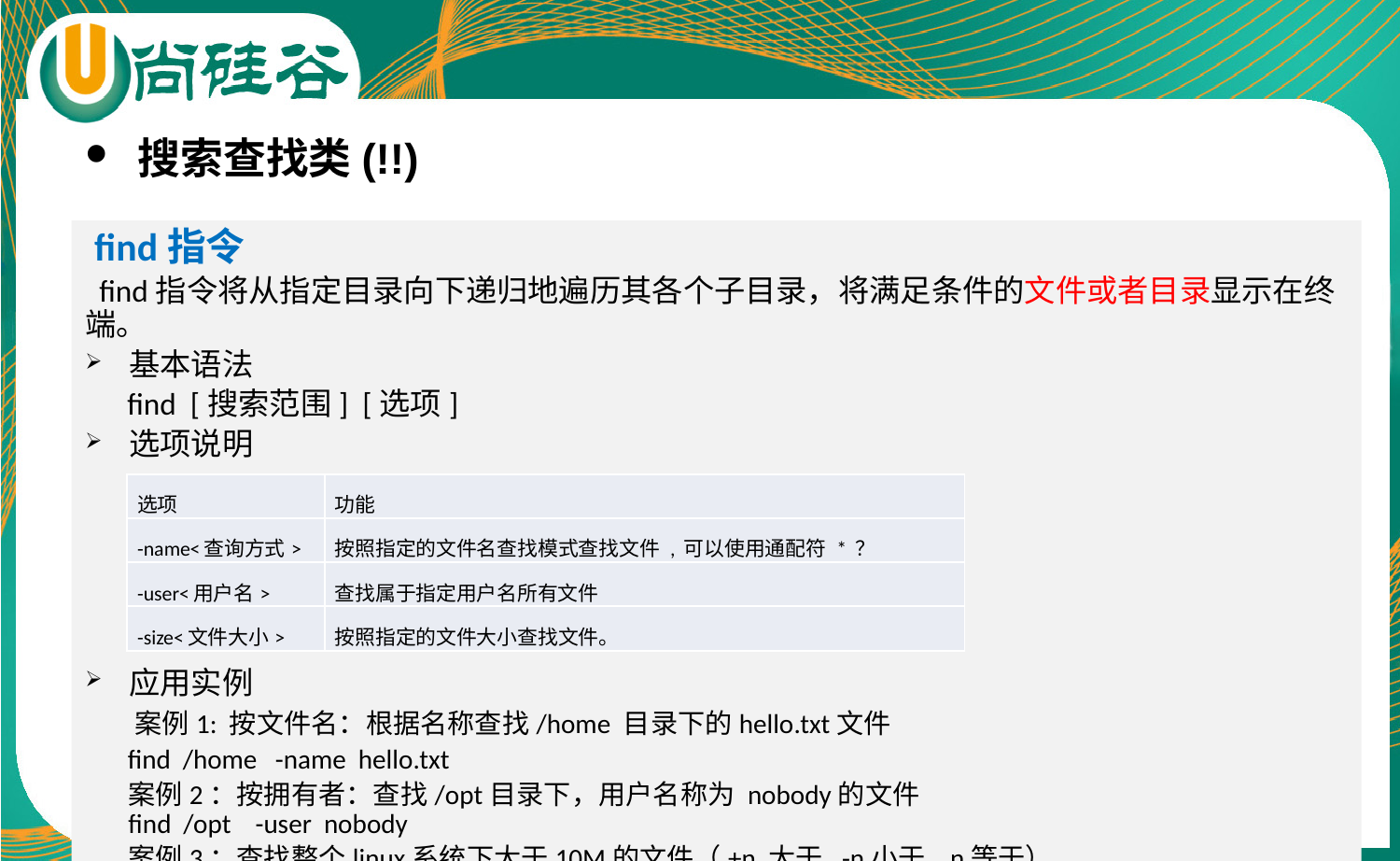

搜索查找类(!!)
 find指令
  find指令将从指定目录向下递归地遍历其各个子目录，将满足条件的文件或者目录显示在终端。
基本语法
      find  [搜索范围]  [选项]
选项说明

应用实例
      案例1: 按文件名：根据名称查找/home 目录下的hello.txt文件
       find  /home   -name  hello.txt
      案例2：按拥有者：查找/opt目录下，用户名称为 nobody的文件
      find  /opt    -user  nobody
      案例3：查找整个linux系统下大于10M的文件（+n 大于  -n小于   n等于）
      find   /  -size   +10M
| 选项 | 功能 |
| --- | --- |
| -name<查询方式> | 按照指定的文件名查找模式查找文件 , 可以使用通配符 \* ？ |
| -user<用户名> | 查找属于指定用户名所有文件 |
| -size<文件大小> | 按照指定的文件大小查找文件。 |